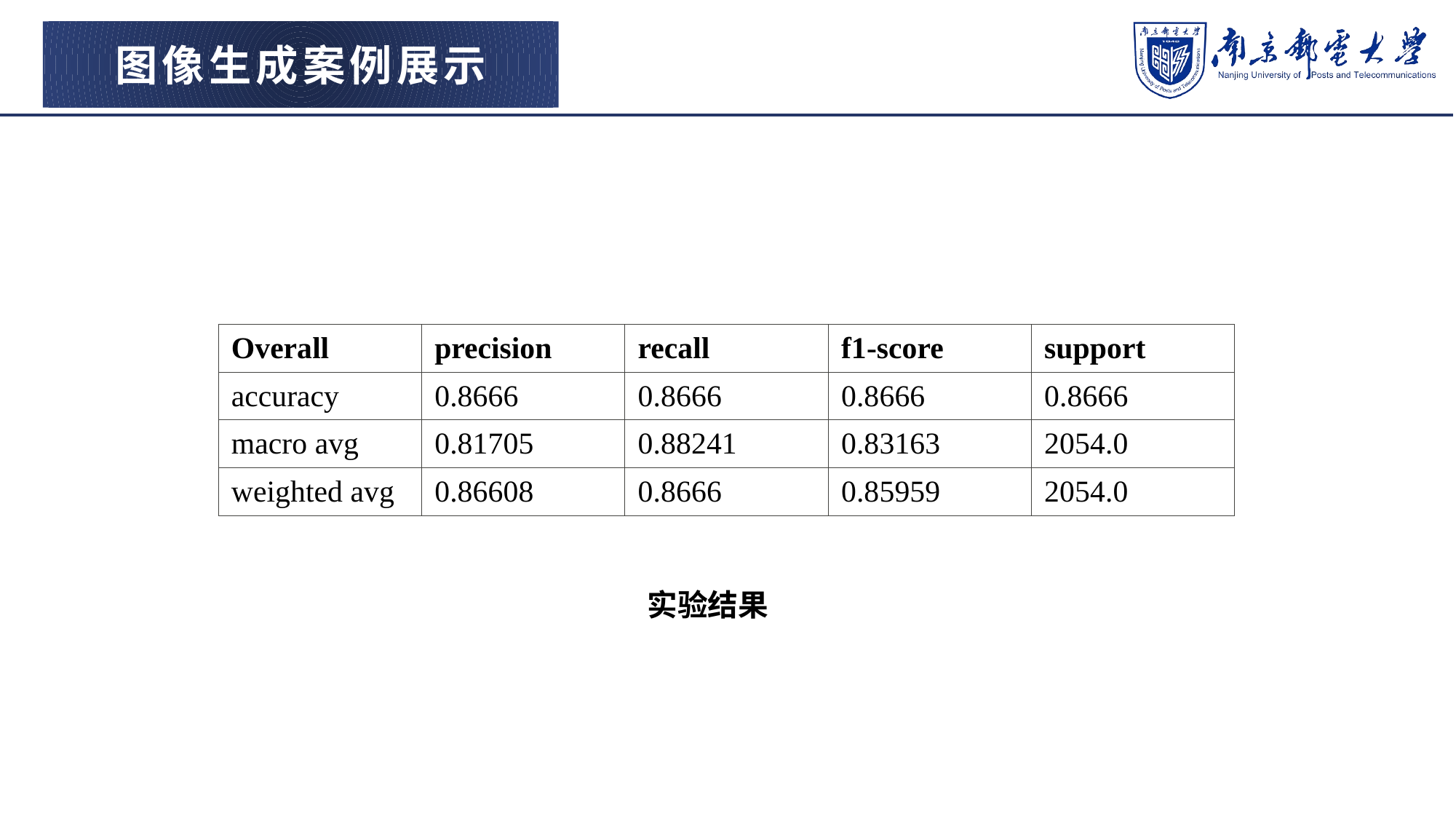

图像生成案例展示
| Overall | precision | recall | f1-score | support |
| --- | --- | --- | --- | --- |
| accuracy | 0.8666 | 0.8666 | 0.8666 | 0.8666 |
| macro avg | 0.81705 | 0.88241 | 0.83163 | 2054.0 |
| weighted avg | 0.86608 | 0.8666 | 0.85959 | 2054.0 |
实验结果